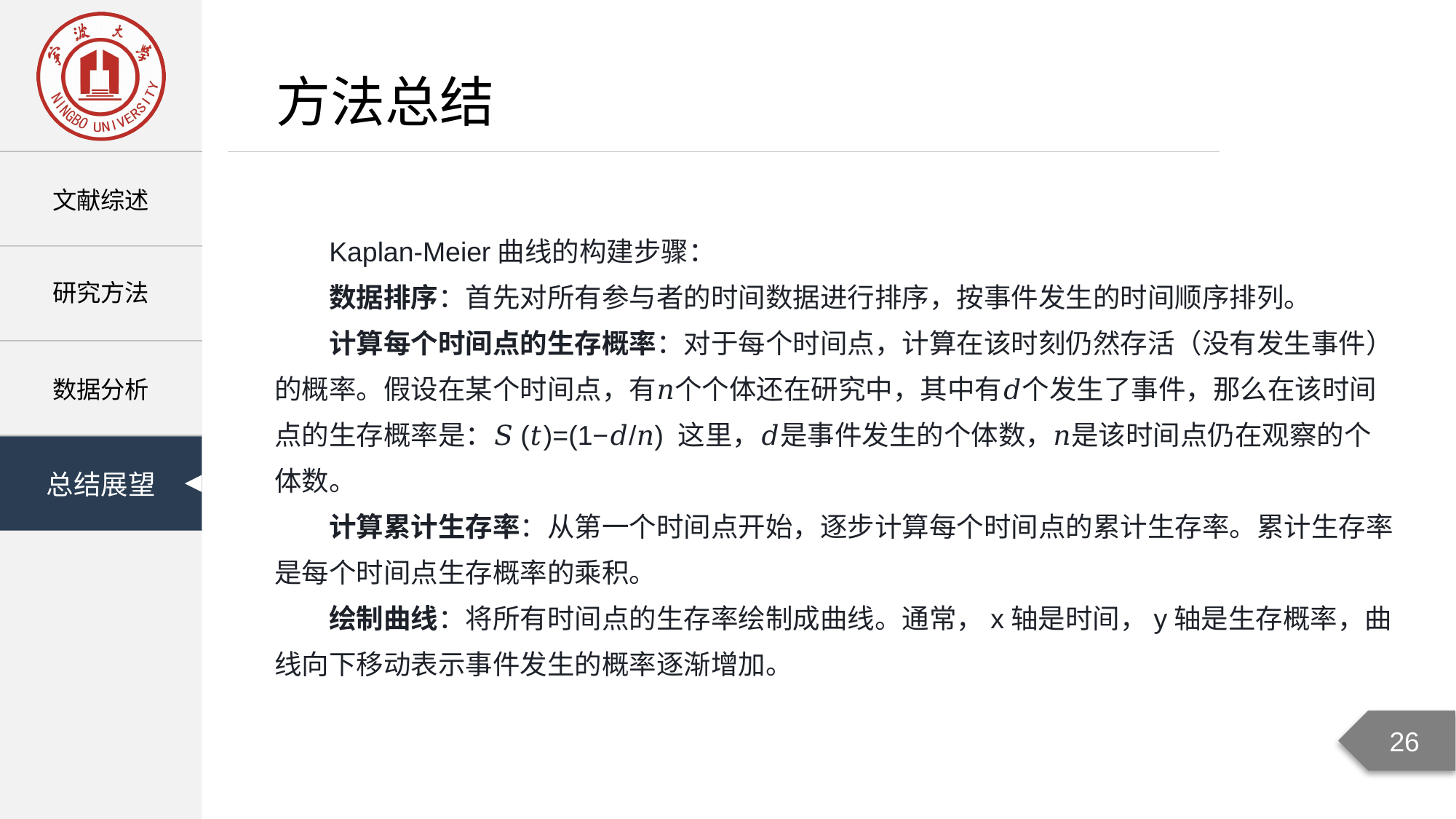

方法总结
Kaplan-Meier曲线的构建步骤：
数据排序：首先对所有参与者的时间数据进行排序，按事件发生的时间顺序排列。
计算每个时间点的生存概率：对于每个时间点，计算在该时刻仍然存活（没有发生事件）的概率。假设在某个时间点，有𝑛个个体还在研究中，其中有𝑑个发生了事件，那么在该时间点的生存概率是：𝑆(𝑡)=(1−𝑑/𝑛) 这里，𝑑是事件发生的个体数，𝑛是该时间点仍在观察的个体数。
计算累计生存率：从第一个时间点开始，逐步计算每个时间点的累计生存率。累计生存率是每个时间点生存概率的乘积。
绘制曲线：将所有时间点的生存率绘制成曲线。通常，x轴是时间，y轴是生存概率，曲线向下移动表示事件发生的概率逐渐增加。